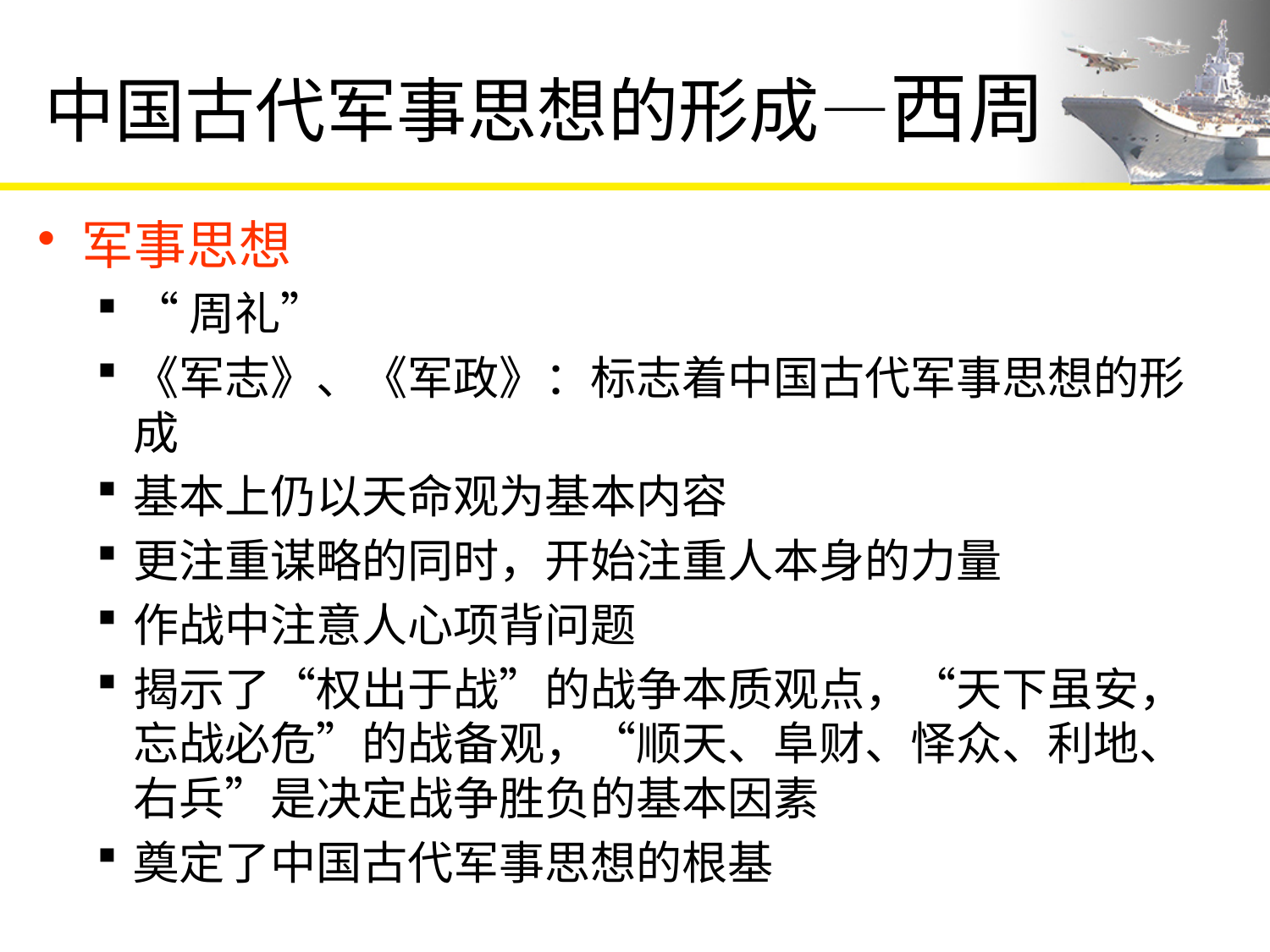

# 中国古代军事思想的形成—西周
军事思想
“周礼”
《军志》、《军政》：标志着中国古代军事思想的形成
基本上仍以天命观为基本内容
更注重谋略的同时，开始注重人本身的力量
作战中注意人心项背问题
揭示了“权出于战”的战争本质观点，“天下虽安，忘战必危”的战备观，“顺天、阜财、怿众、利地、右兵”是决定战争胜负的基本因素
奠定了中国古代军事思想的根基